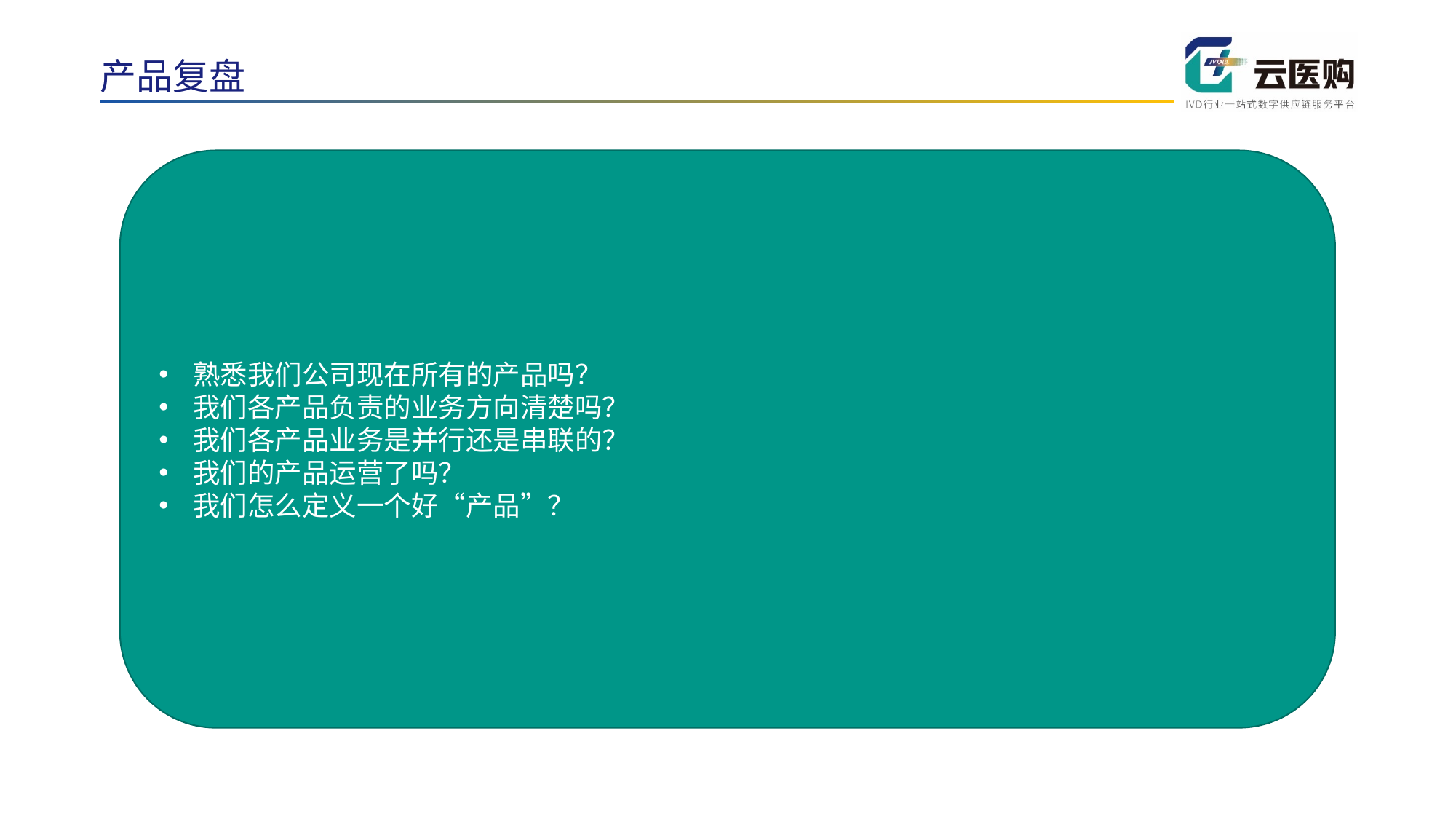

产品复盘
熟悉我们公司现在所有的产品吗？
我们各产品负责的业务方向清楚吗？
我们各产品业务是并行还是串联的？
我们的产品运营了吗？
我们怎么定义一个好“产品”？